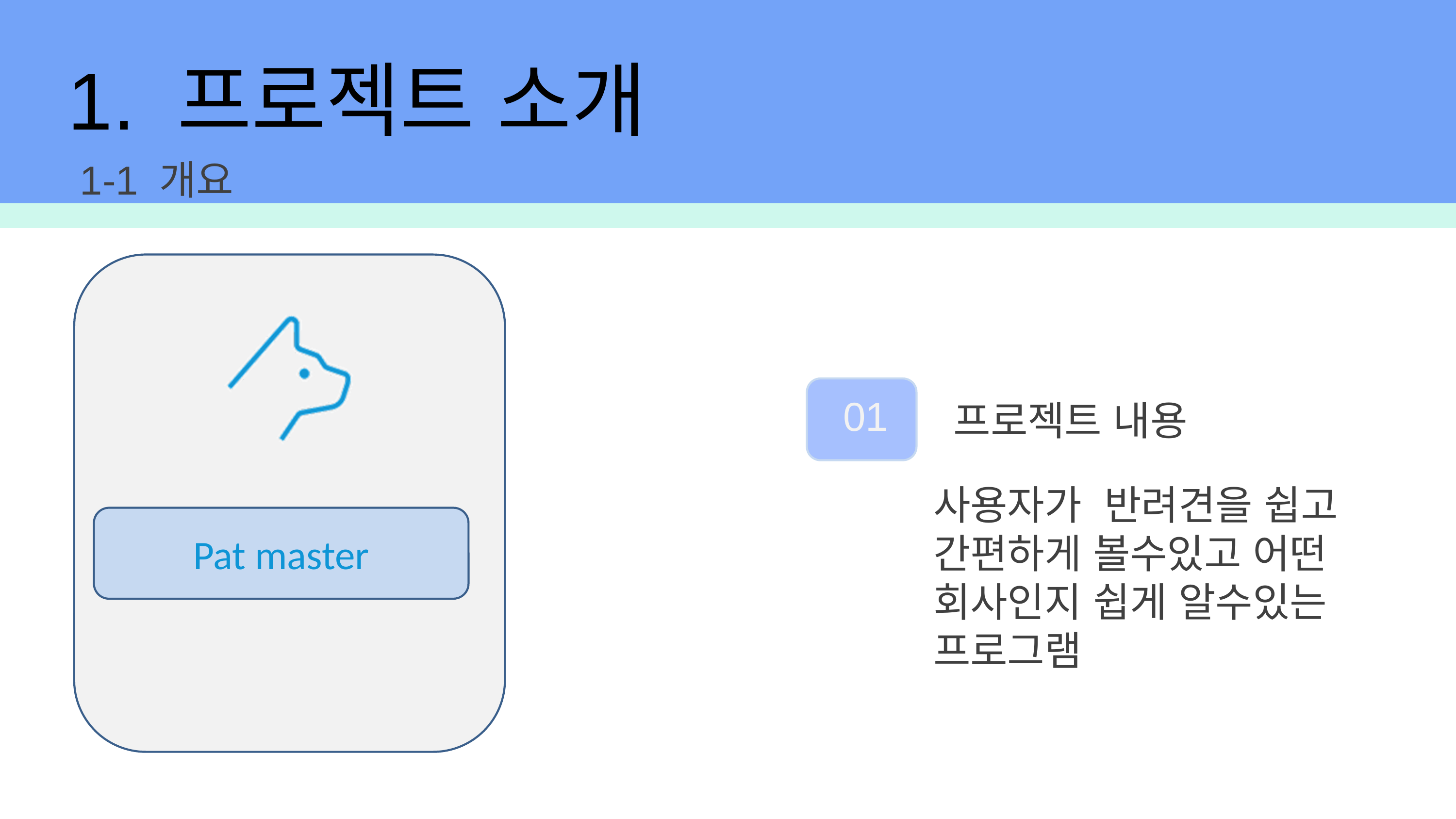

1. 프로젝트 소개
1-1 개요

01
프로젝트 내용
사용자가  반려견을 쉽고 간편하게 볼수있고 어떤 회사인지 쉽게 알수있는 프로그램
Pat master